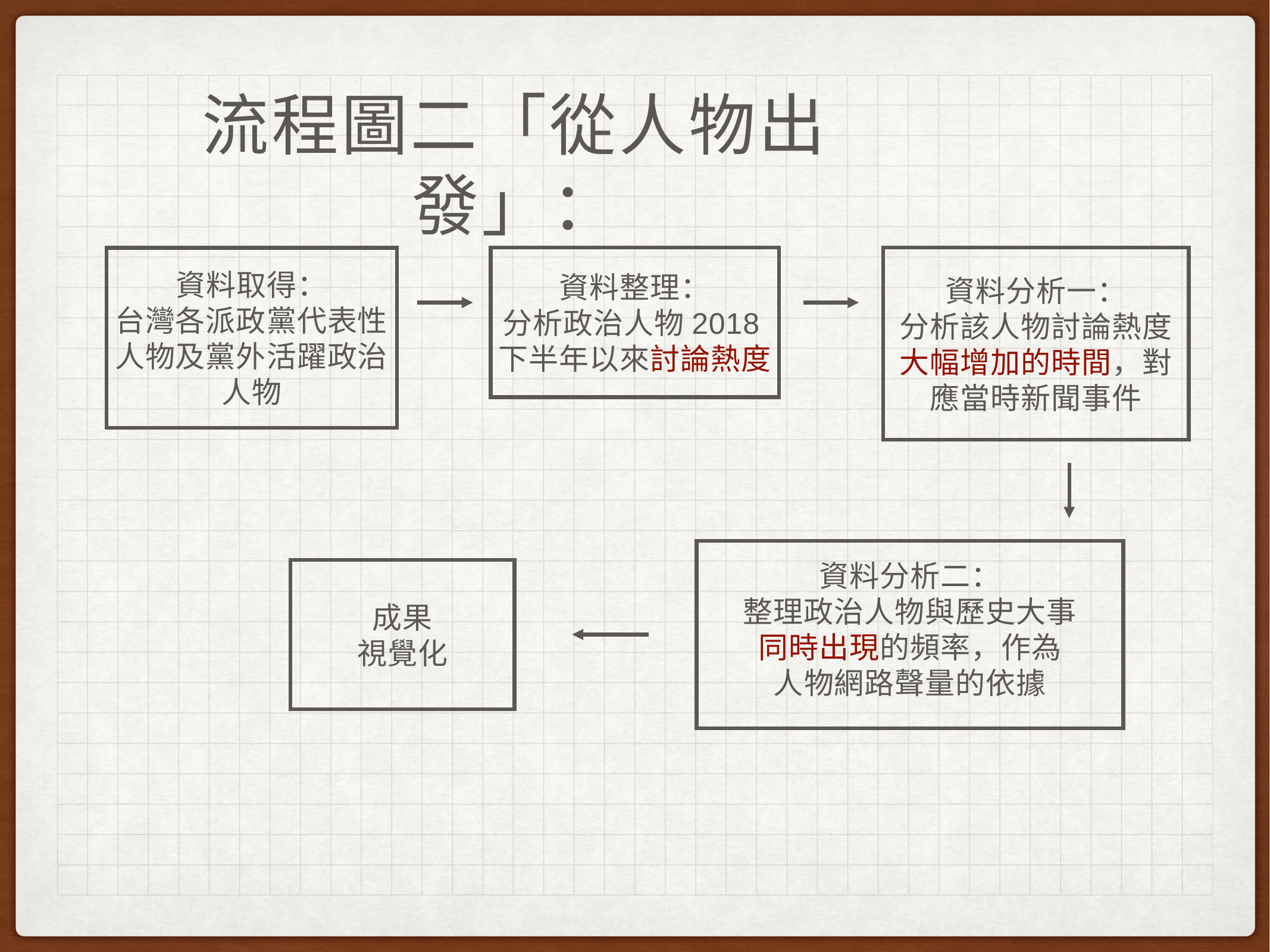

流程圖二「從人物出發」：
資料分析一：
分析該人物討論熱度大幅增加的時間，對應當時新聞事件
資料整理：
分析政治人物2018下半年以來討論熱度
資料取得：
台灣各派政黨代表性人物及黨外活躍政治人物

資料分析二：
整理政治人物與歷史大事
同時出現的頻率，作為
人物網路聲量的依據

成果
視覺化